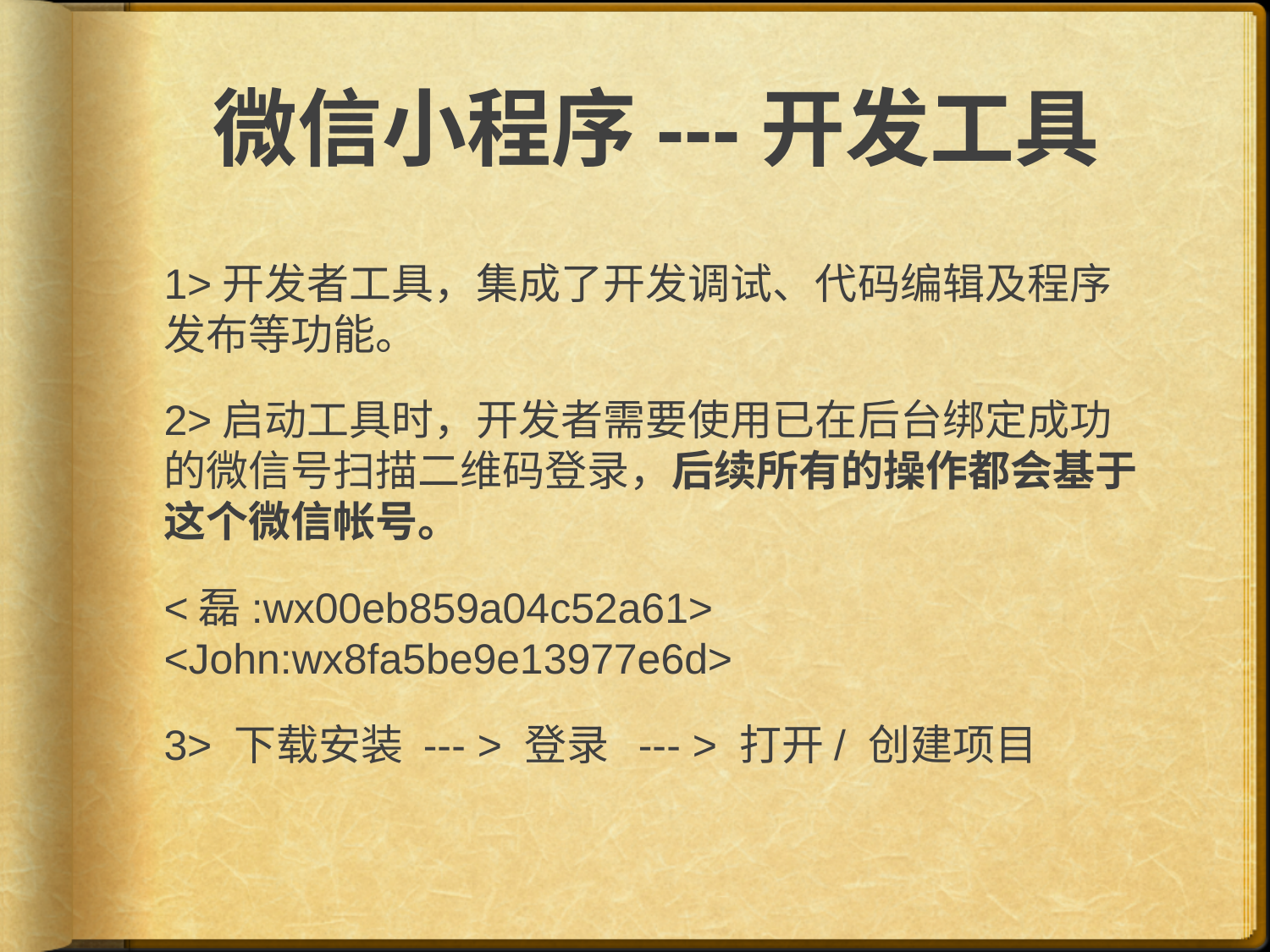

# 微信小程序---开发工具
1>开发者工具，集成了开发调试、代码编辑及程序发布等功能。
2>启动工具时，开发者需要使用已在后台绑定成功的微信号扫描二维码登录，后续所有的操作都会基于这个微信帐号。
<磊:wx00eb859a04c52a61> <John:wx8fa5be9e13977e6d>
3> 下载安装 --- > 登录  --- > 打开/ 创建项目